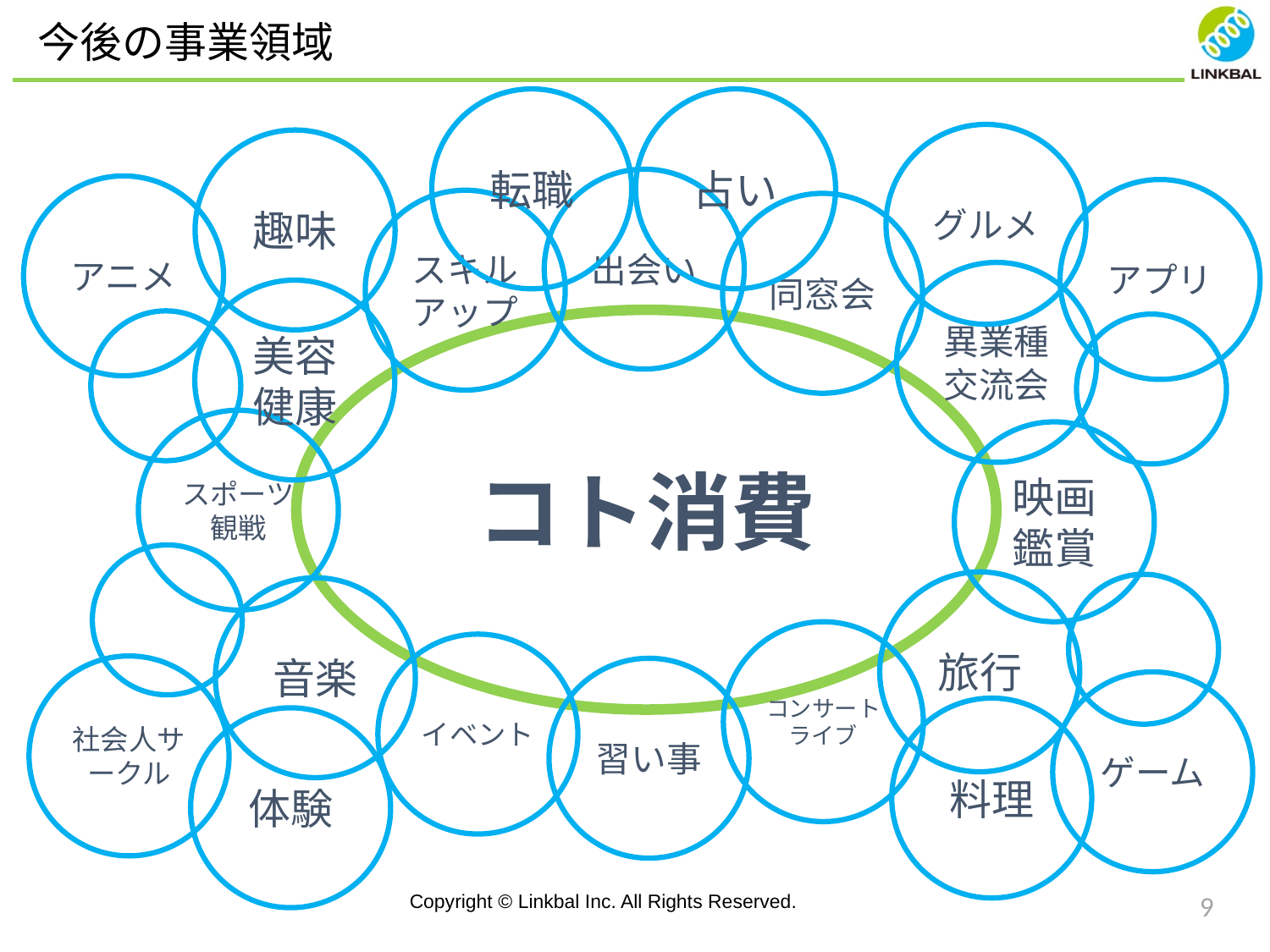

今後の事業領域
転職
占い
グルメ
趣味
出会い
アニメ
アプリ
スキルアップ
同窓会
異業種交流会
美容
健康
コト消費

スポーツ
観戦
映画
鑑賞

旅行

音楽
コンサート
ライブ
イベント
社会人サークル
習い事
ゲーム
料理
体験
Copyright © Linkbal Inc. All Rights Reserved.